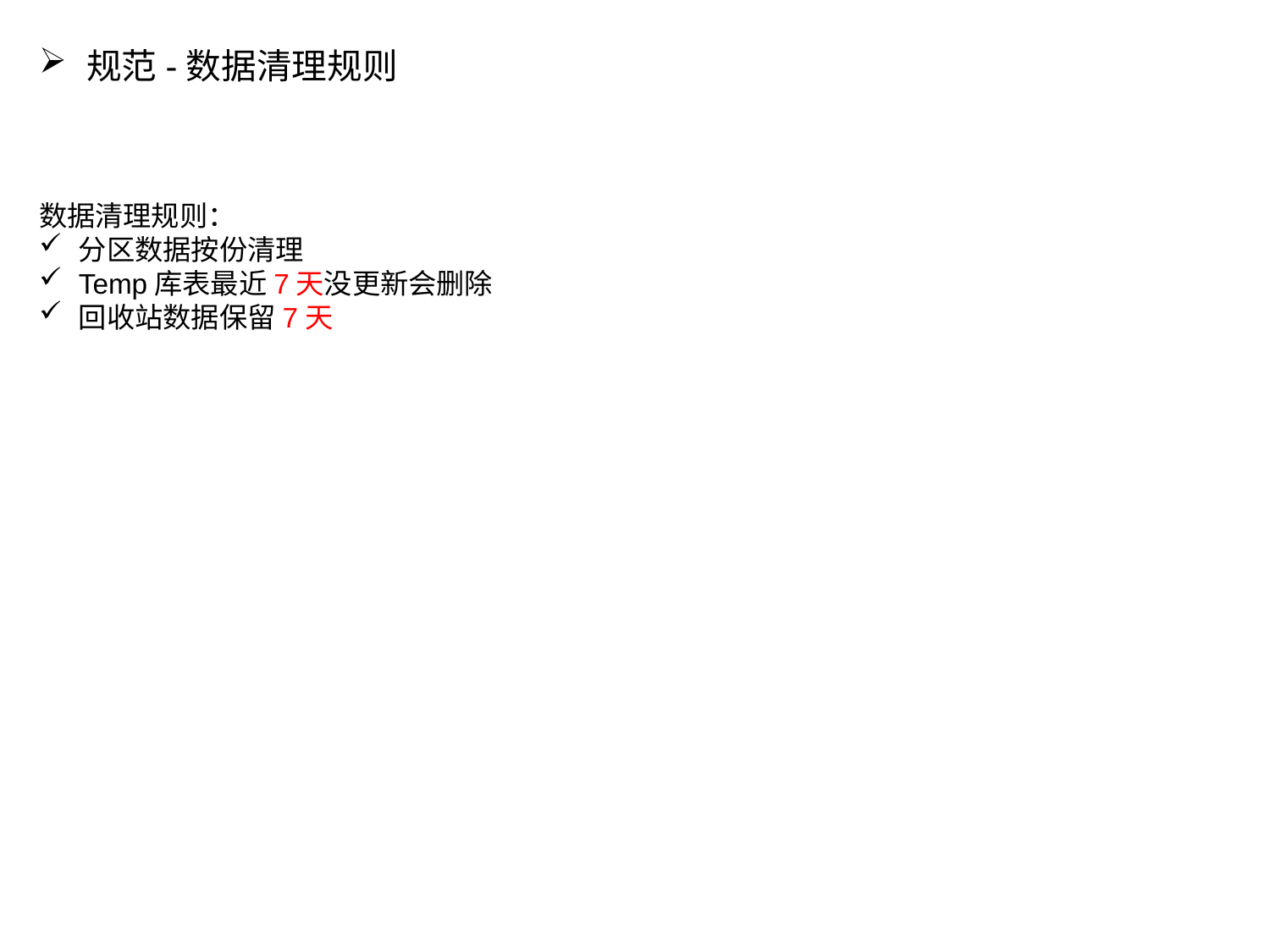

规范-数据清理规则
数据清理规则：
分区数据按份清理
Temp库表最近7天没更新会删除
回收站数据保留7天